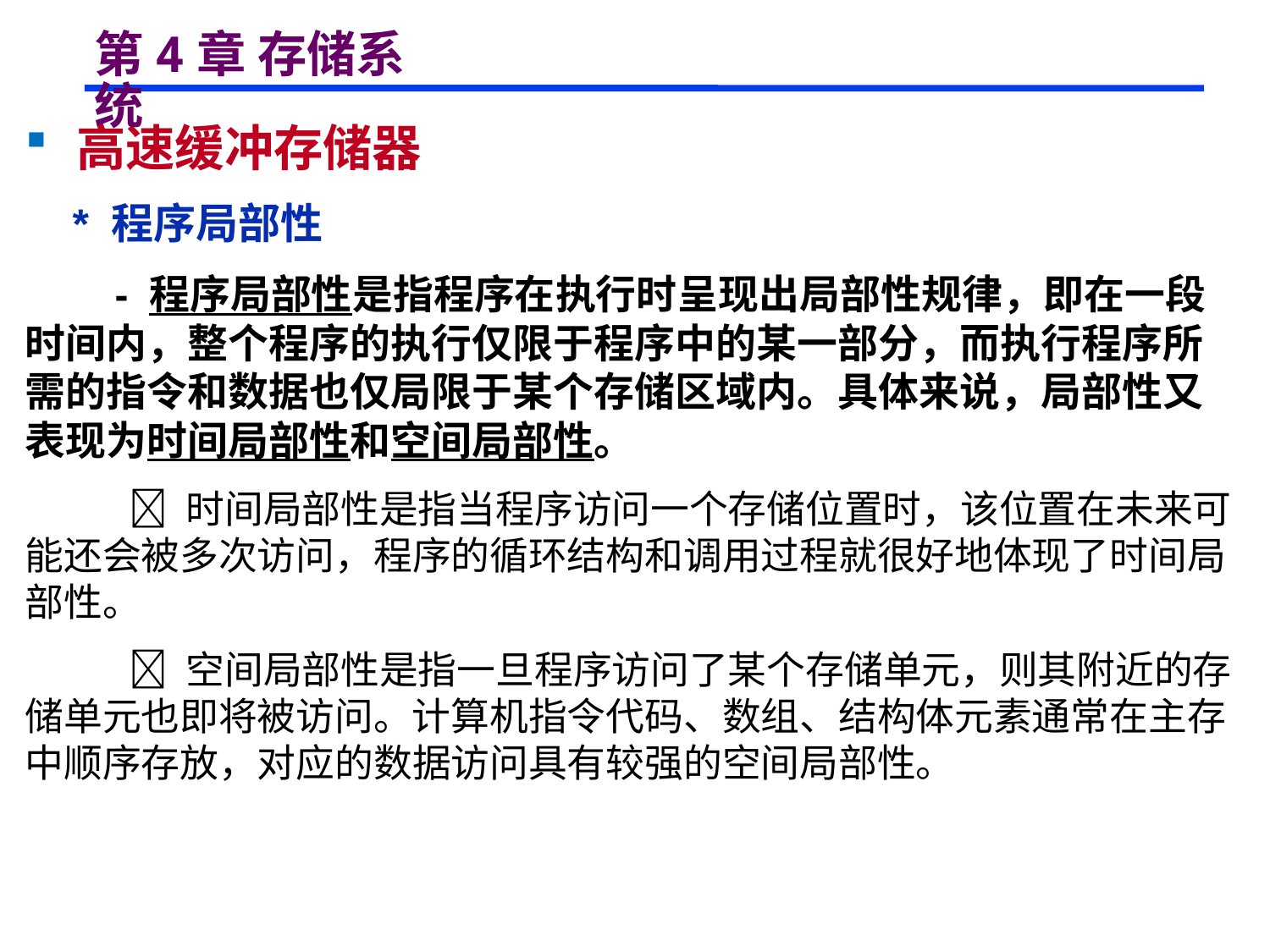

# 第4章 存储系统
 高速缓冲存储器
    * 程序局部性
        - 程序局部性是指程序在执行时呈现出局部性规律，即在一段时间内，整个程序的执行仅限于程序中的某一部分，而执行程序所需的指令和数据也仅局限于某个存储区域内。具体来说，局部性又表现为时间局部性和空间局部性。
            • 时间局部性是指当程序访问一个存储位置时，该位置在未来可能还会被多次访问，程序的循环结构和调用过程就很好地体现了时间局部性。
            • 空间局部性是指一旦程序访问了某个存储单元，则其附近的存储单元也即将被访问。计算机指令代码、数组、结构体元素通常在主存中顺序存放，对应的数据访问具有较强的空间局部性。